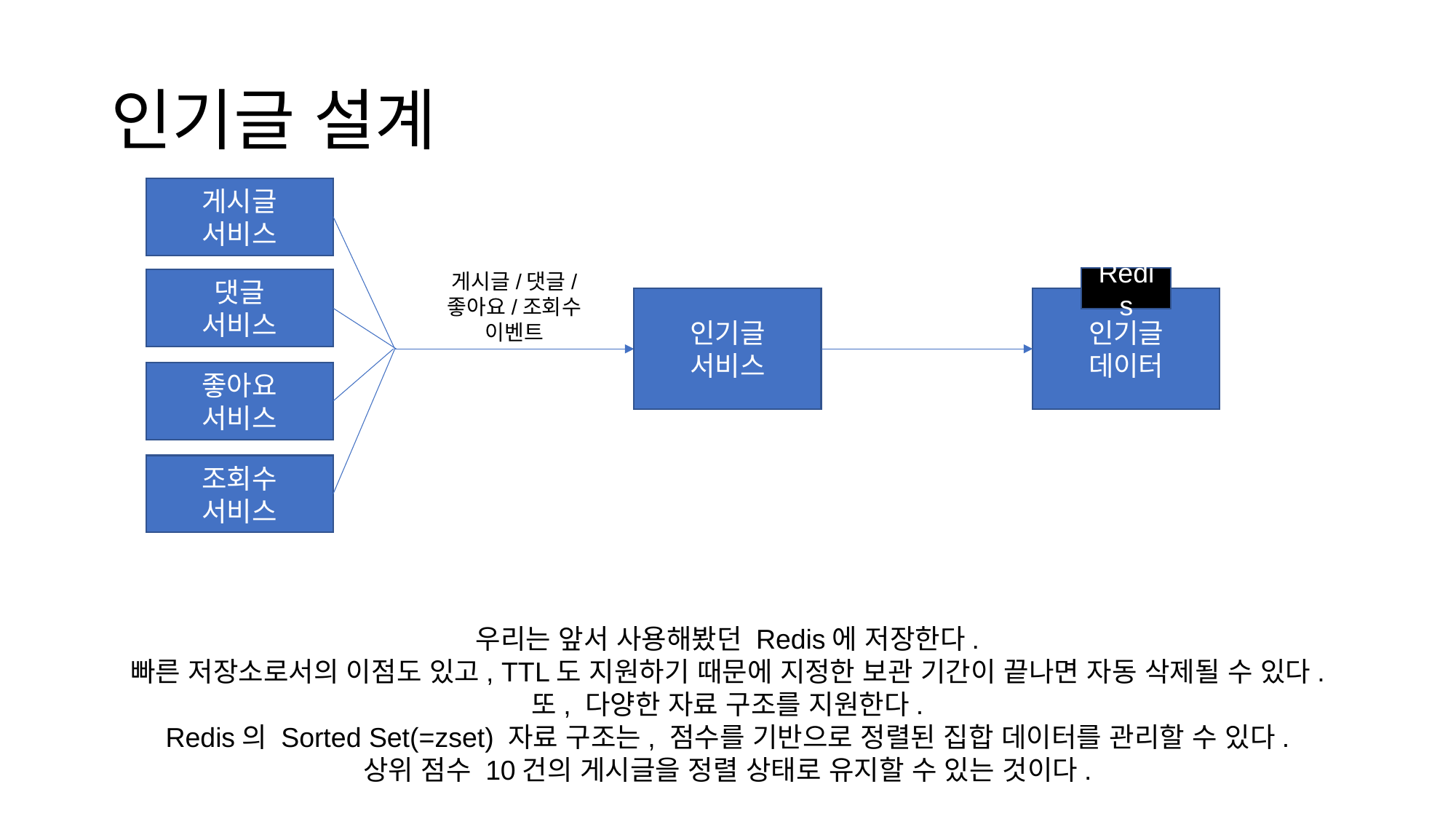

# 인기글 설계
게시글
서비스
게시글/댓글/
좋아요/조회수
이벤트
Redis
댓글
서비스
인기글
데이터
인기글
서비스
좋아요
서비스
조회수
서비스
우리는 앞서 사용해봤던 Redis에 저장한다.
빠른 저장소로서의 이점도 있고, TTL도 지원하기 때문에 지정한 보관 기간이 끝나면 자동 삭제될 수 있다.
또, 다양한 자료 구조를 지원한다.
Redis의 Sorted Set(=zset) 자료 구조는, 점수를 기반으로 정렬된 집합 데이터를 관리할 수 있다.
상위 점수 10건의 게시글을 정렬 상태로 유지할 수 있는 것이다.